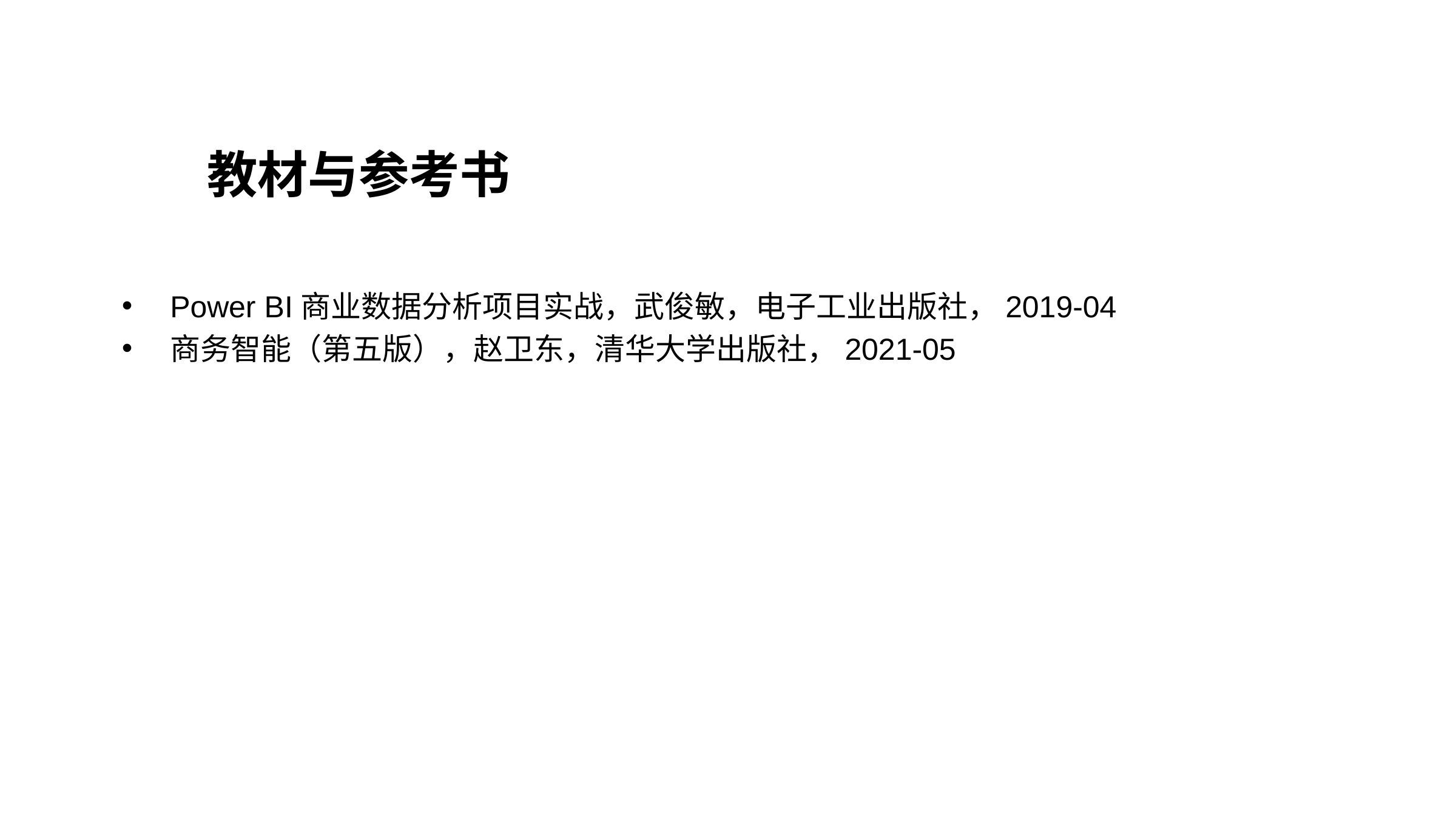

# 教材与参考书
Power BI商业数据分析项目实战，武俊敏，电子工业出版社，2019-04
商务智能（第五版），赵卫东，清华大学出版社，2021-05